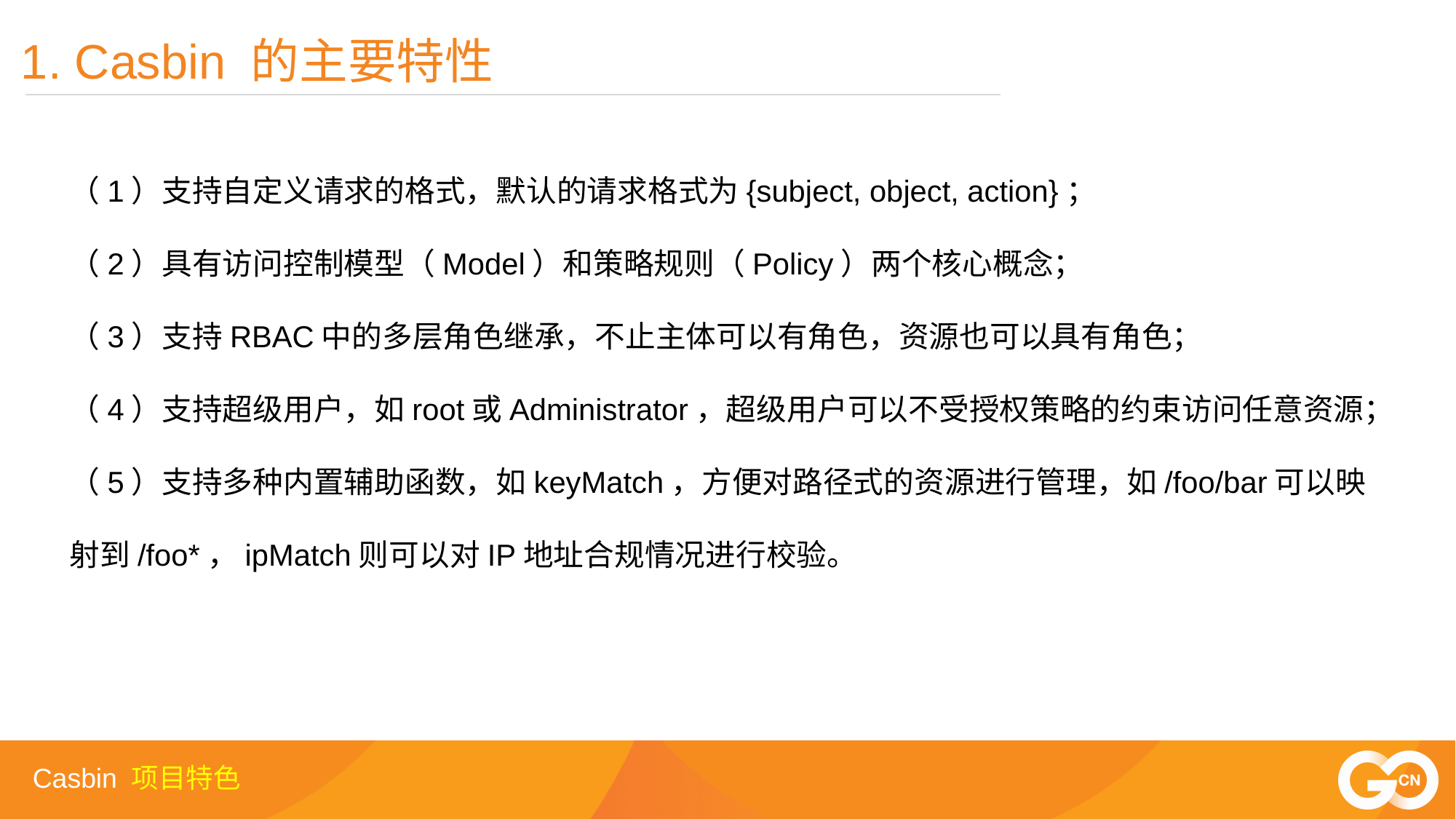

1. Casbin 的主要特性
（1）支持自定义请求的格式，默认的请求格式为{subject, object, action}；
（2）具有访问控制模型（Model）和策略规则（Policy）两个核心概念；
（3）支持RBAC中的多层角色继承，不止主体可以有角色，资源也可以具有角色；
（4）支持超级用户，如root或Administrator，超级用户可以不受授权策略的约束访问任意资源；
（5）支持多种内置辅助函数，如keyMatch，方便对路径式的资源进行管理，如/foo/bar可以映射到/foo*，ipMatch则可以对IP地址合规情况进行校验。
Casbin 项目特色